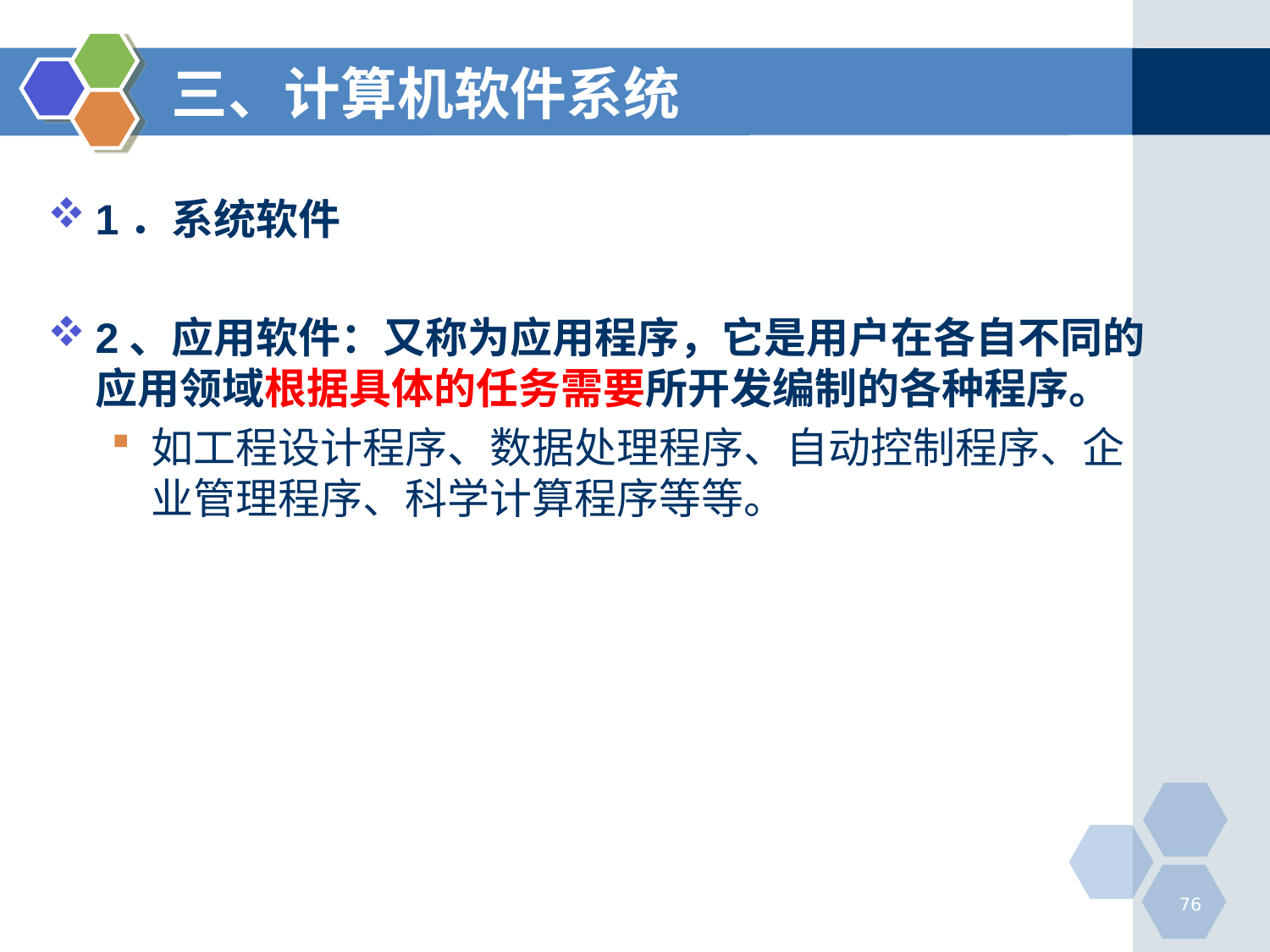

# 三、计算机软件系统
1．系统软件

2、应用软件：又称为应用程序，它是用户在各自不同的应用领域根据具体的任务需要所开发编制的各种程序。
如工程设计程序、数据处理程序、自动控制程序、企业管理程序、科学计算程序等等。
76